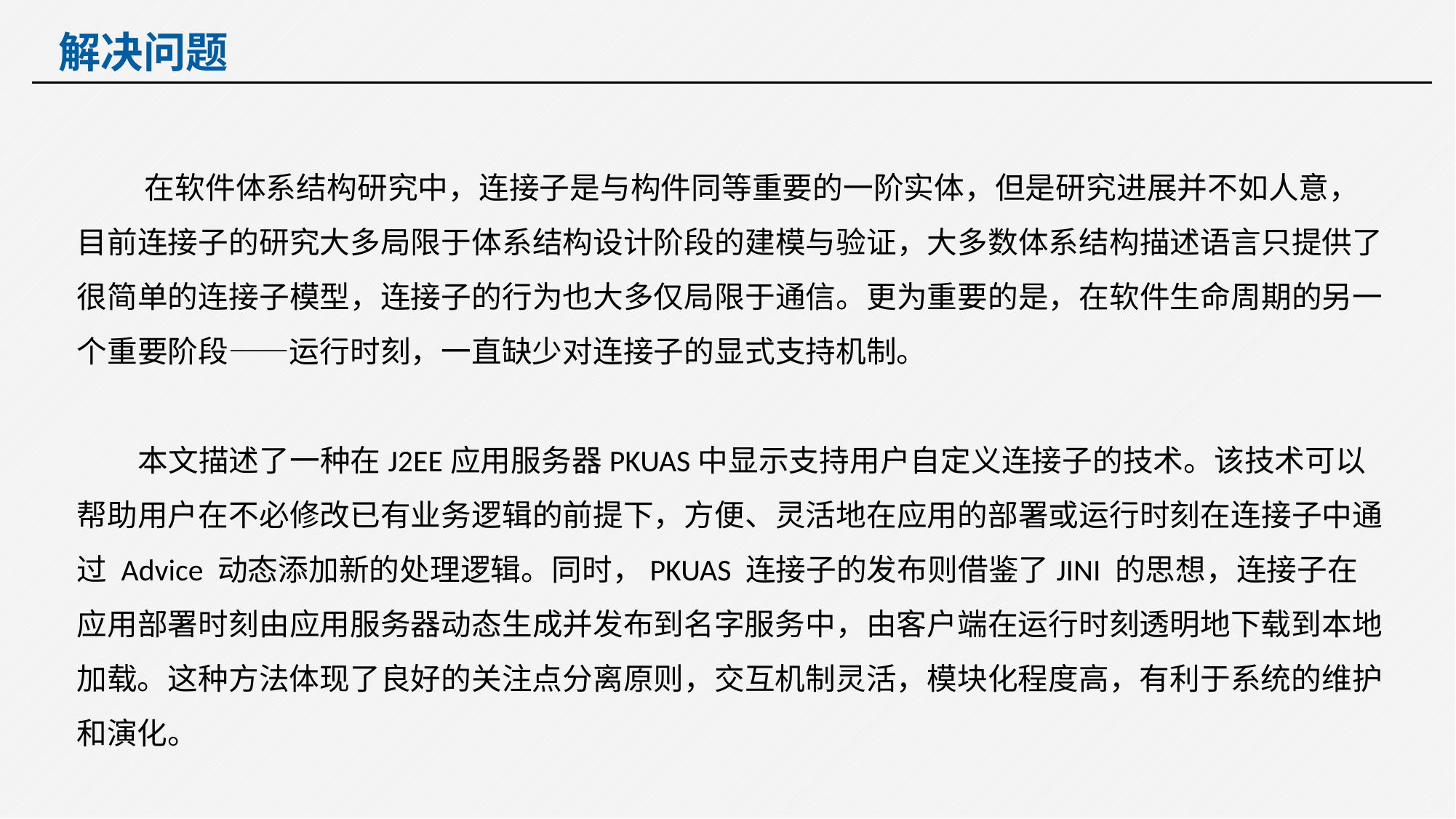

解决问题
         在软件体系结构研究中，连接子是与构件同等重要的一阶实体，但是研究进展并不如人意，目前连接子的研究大多局限于体系结构设计阶段的建模与验证，大多数体系结构描述语言只提供了很简单的连接子模型，连接子的行为也大多仅局限于通信。更为重要的是，在软件生命周期的另一个重要阶段——运行时刻，一直缺少对连接子的显式支持机制。

        本文描述了一种在J2EE应用服务器PKUAS中显示支持用户自定义连接子的技术。该技术可以帮助用户在不必修改已有业务逻辑的前提下，方便、灵活地在应用的部署或运行时刻在连接子中通过 Advice 动态添加新的处理逻辑。同时，PKUAS 连接子的发布则借鉴了JINI 的思想，连接子在应用部署时刻由应用服务器动态生成并发布到名字服务中，由客户端在运行时刻透明地下载到本地加载。这种方法体现了良好的关注点分离原则，交互机制灵活，模块化程度高，有利于系统的维护和演化。